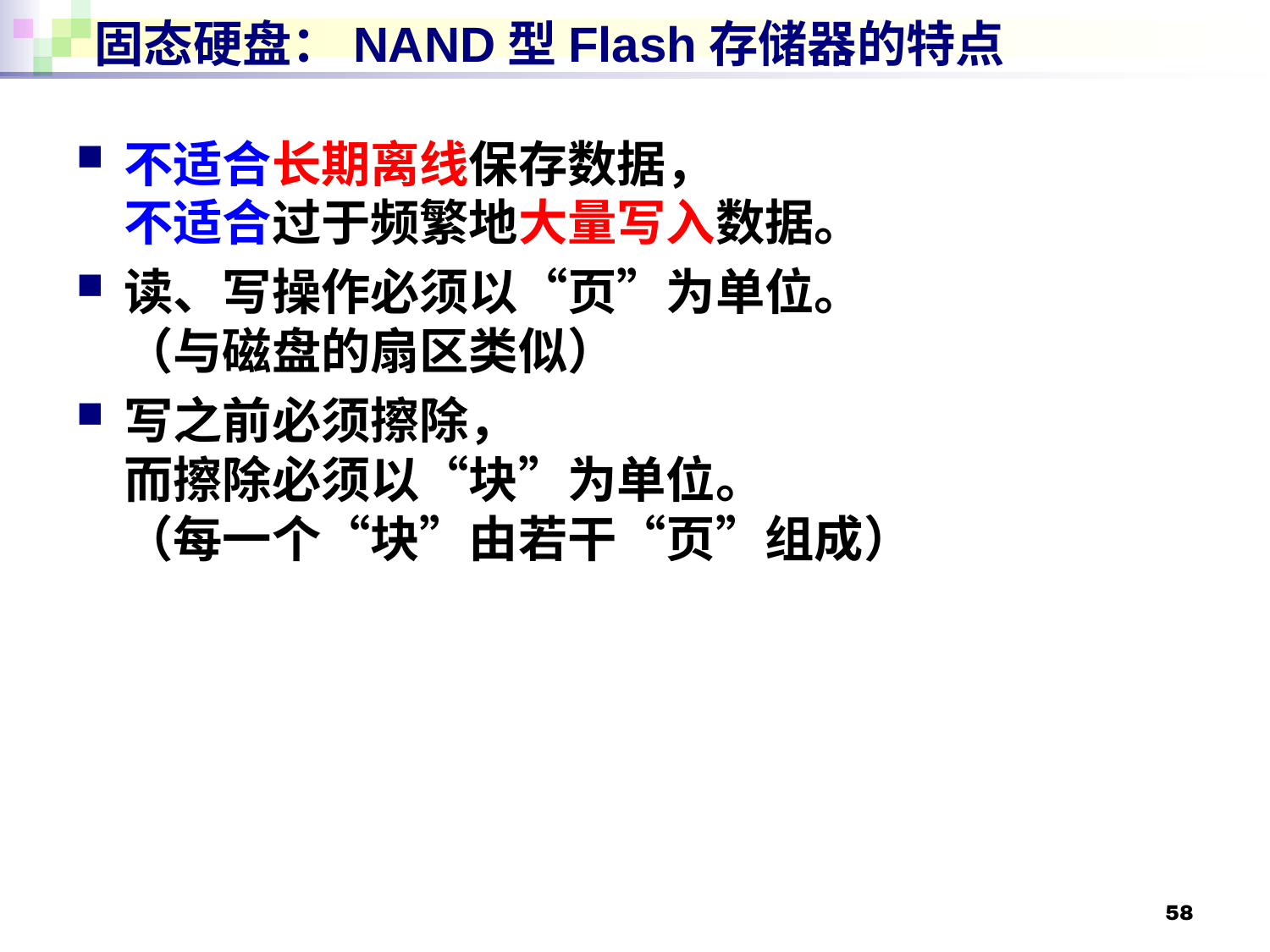

# 固态硬盘：NAND型Flash存储器的特点
不适合长期离线保存数据，
不适合过于频繁地大量写入数据。
读、写操作必须以“页”为单位。
（与磁盘的扇区类似）
写之前必须擦除，
而擦除必须以“块”为单位。
（每一个“块”由若干“页”组成）
58